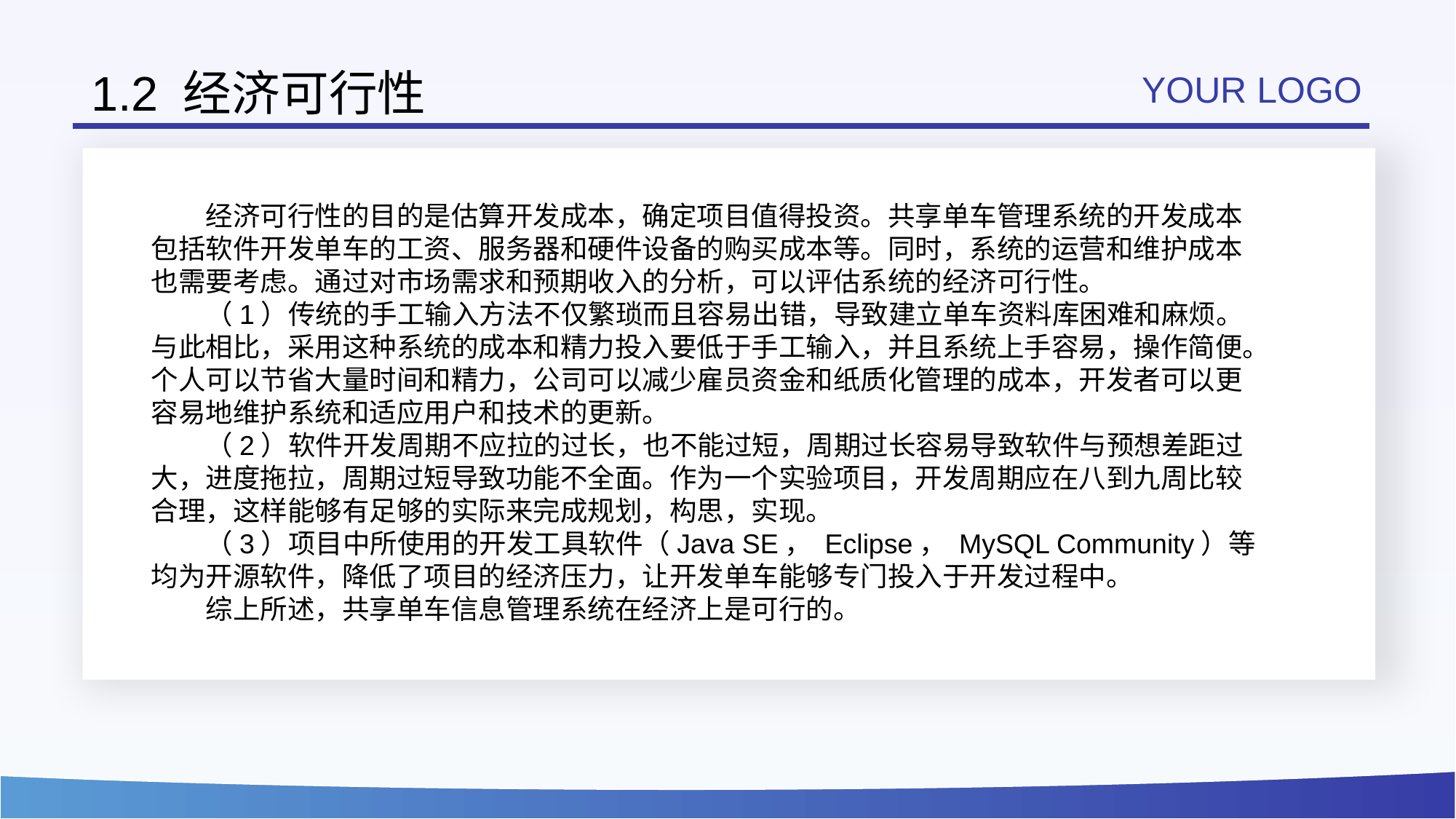

# 1.2 经济可行性
YOUR LOGO
0
经济可行性的目的是估算开发成本，确定项目值得投资。共享单车管理系统的开发成本包括软件开发单车的工资、服务器和硬件设备的购买成本等。同时，系统的运营和维护成本也需要考虑。通过对市场需求和预期收入的分析，可以评估系统的经济可行性。
（1）传统的手工输入方法不仅繁琐而且容易出错，导致建立单车资料库困难和麻烦。与此相比，采用这种系统的成本和精力投入要低于手工输入，并且系统上手容易，操作简便。个人可以节省大量时间和精力，公司可以减少雇员资金和纸质化管理的成本，开发者可以更容易地维护系统和适应用户和技术的更新。
（2）软件开发周期不应拉的过长，也不能过短，周期过长容易导致软件与预想差距过大，进度拖拉，周期过短导致功能不全面。作为一个实验项目，开发周期应在八到九周比较合理，这样能够有足够的实际来完成规划，构思，实现。
（3）项目中所使用的开发工具软件（Java SE， Eclipse， MySQL Community）等均为开源软件，降低了项目的经济压力，让开发单车能够专门投入于开发过程中。
综上所述，共享单车信息管理系统在经济上是可行的。